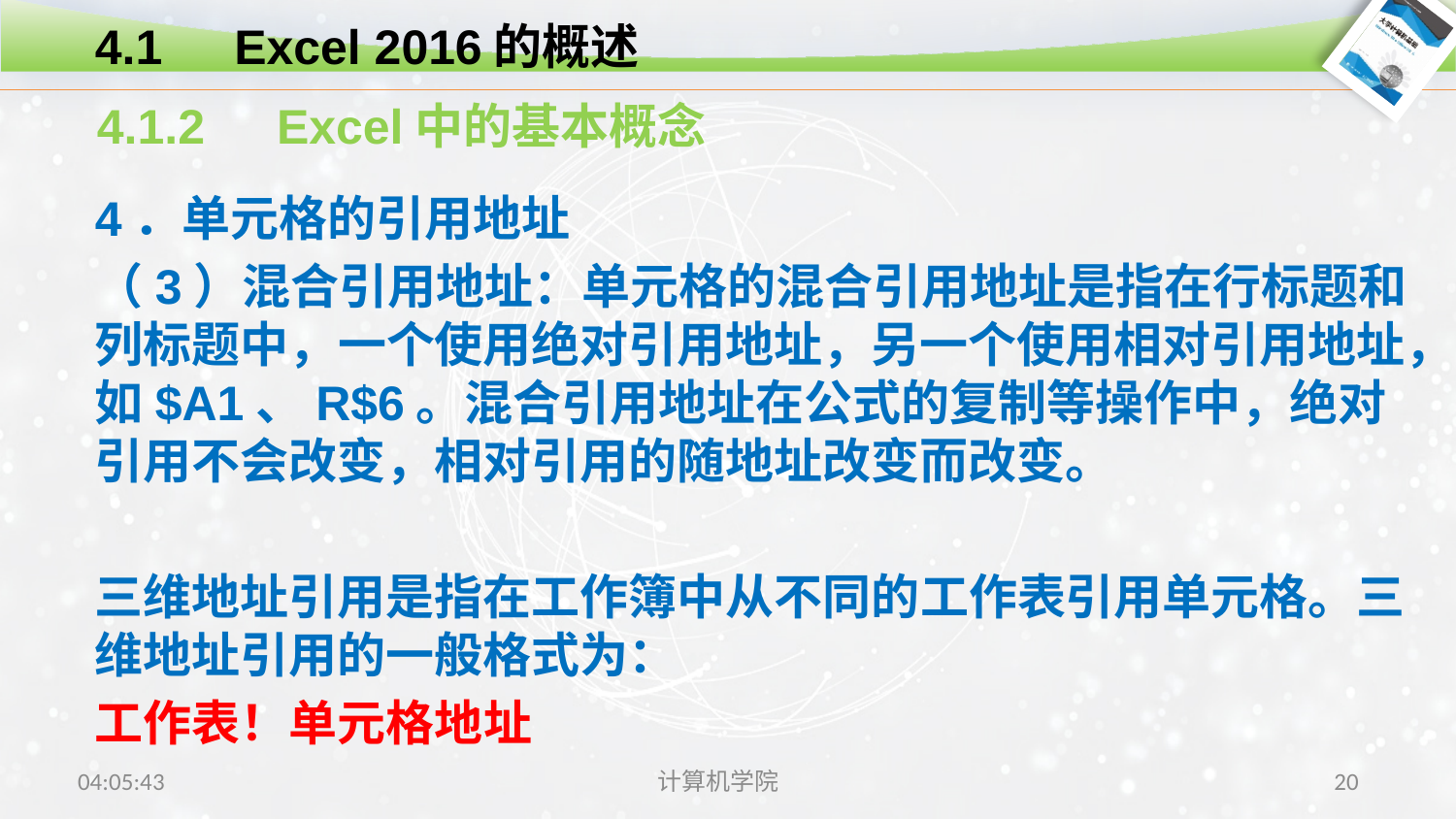

4.1　Excel 2016的概述
4.1.2　Excel中的基本概念

4．单元格的引用地址
（3）混合引用地址：单元格的混合引用地址是指在行标题和列标题中，一个使用绝对引用地址，另一个使用相对引用地址，如$A1、R$6。混合引用地址在公式的复制等操作中，绝对引用不会改变，相对引用的随地址改变而改变。

三维地址引用是指在工作簿中从不同的工作表引用单元格。三维地址引用的一般格式为：
工作表！单元格地址